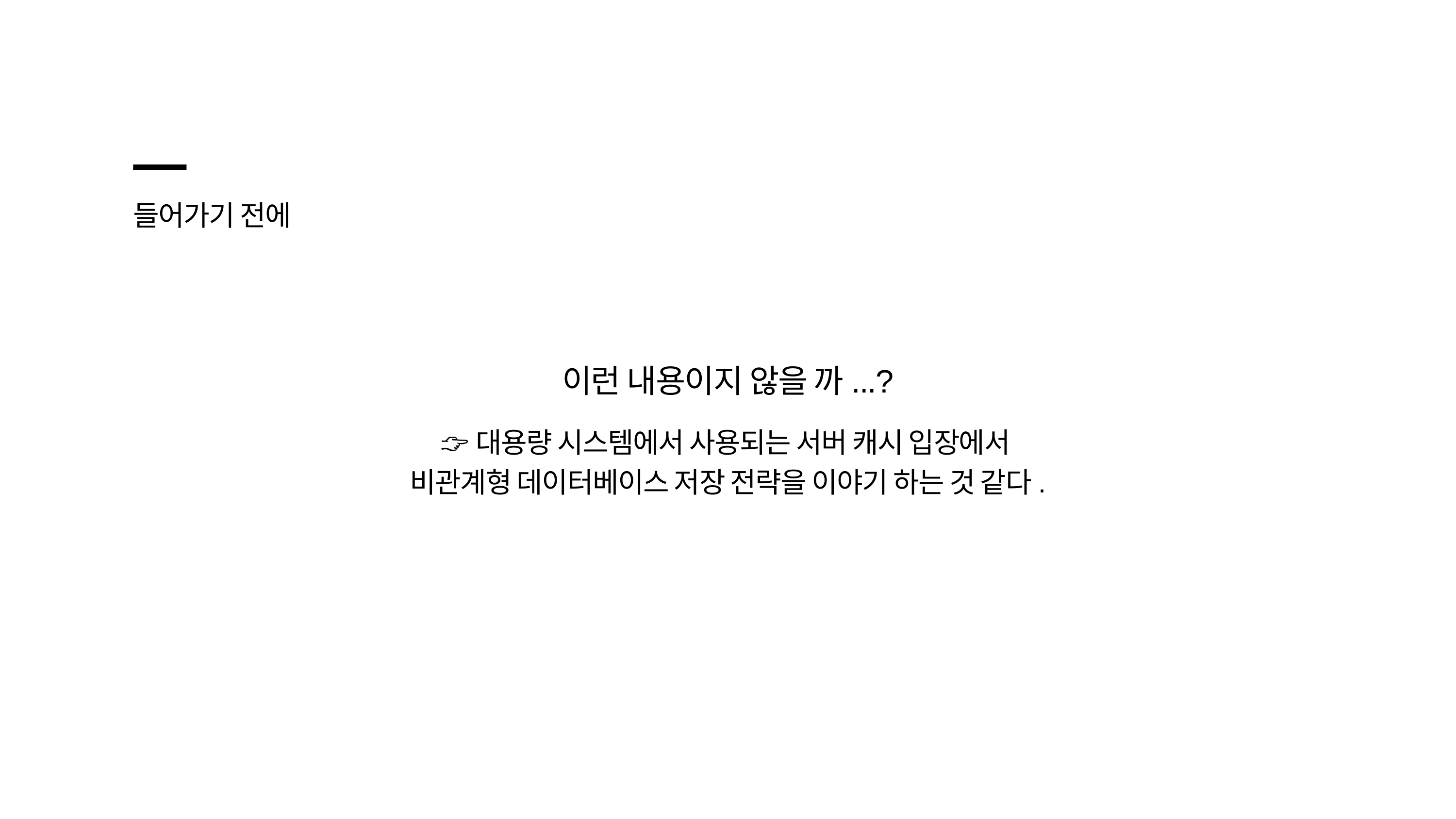

들어가기 전에
이런 내용이지 않을 까...?
👉대용량 시스템에서 사용되는 서버 캐시 입장에서
비관계형 데이터베이스 저장 전략을 이야기 하는 것 같다.